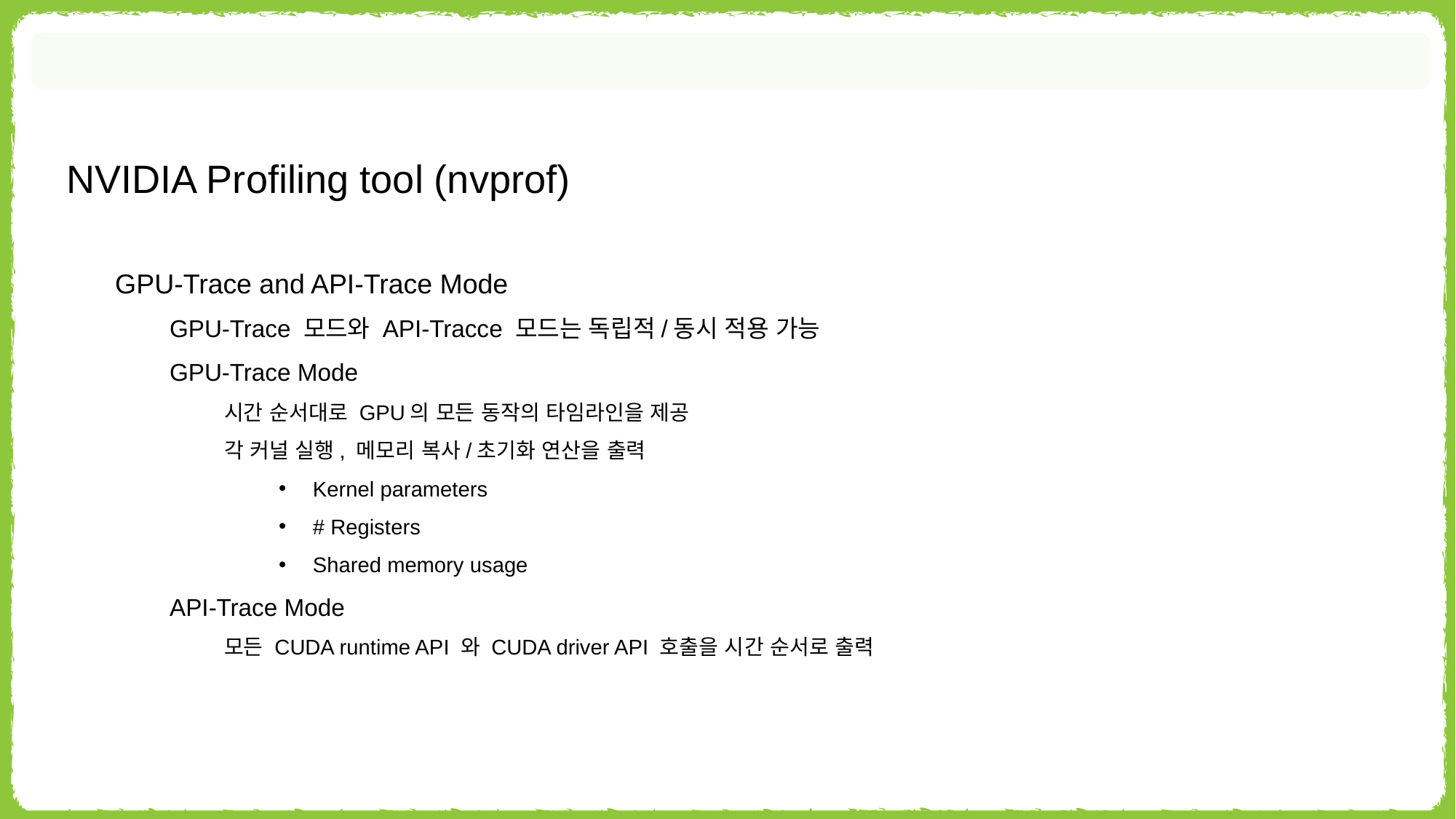

NVIDIA Profiling tool (nvprof)
GPU-Trace and API-Trace Mode
GPU-Trace 모드와 API-Tracce 모드는 독립적/동시 적용 가능
GPU-Trace Mode
시간 순서대로 GPU의 모든 동작의 타임라인을 제공
각 커널 실행, 메모리 복사/초기화 연산을 출력
Kernel parameters
# Registers
Shared memory usage
API-Trace Mode
모든 CUDA runtime API 와 CUDA driver API 호출을 시간 순서로 출력